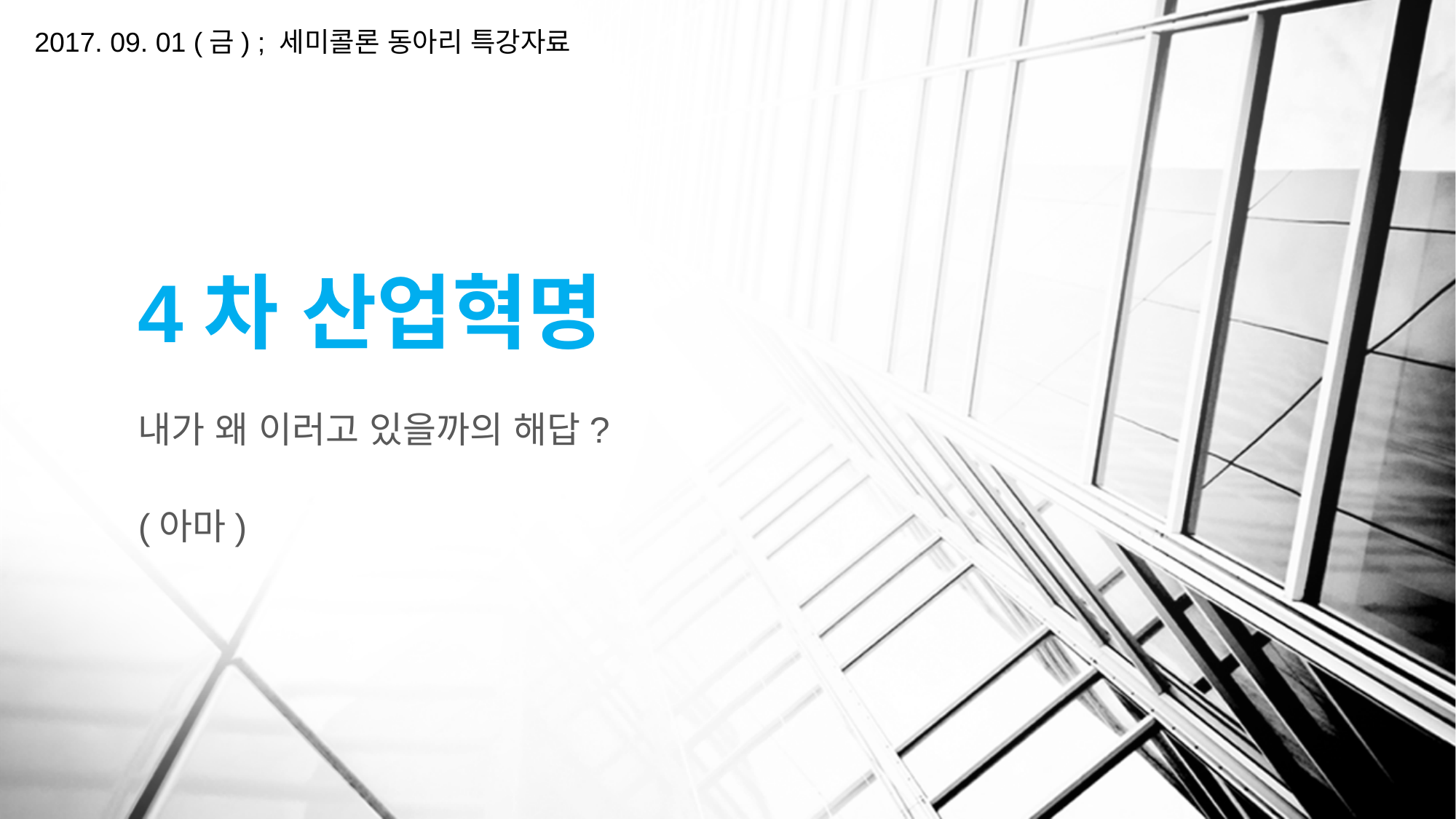

2017. 09. 01 (금) ; 세미콜론 동아리 특강자료
# 4차 산업혁명
내가 왜 이러고 있을까의 해답?

(아마)